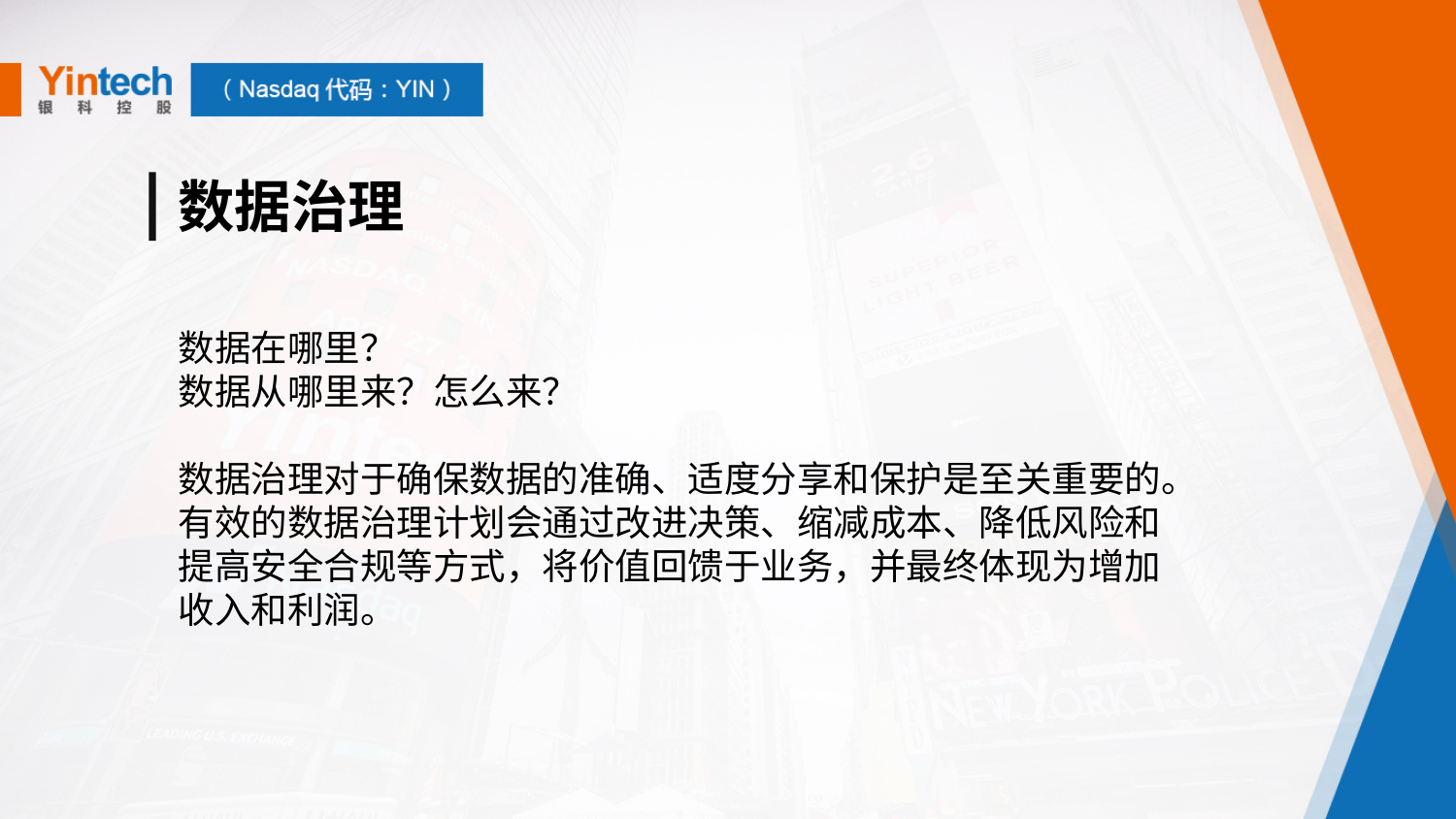

数据治理

数据在哪里？
数据从哪里来？怎么来？

数据治理对于确保数据的准确、适度分享和保护是至关重要的。有效的数据治理计划会通过改进决策、缩减成本、降低风险和提高安全合规等方式，将价值回馈于业务，并最终体现为增加收入和利润。